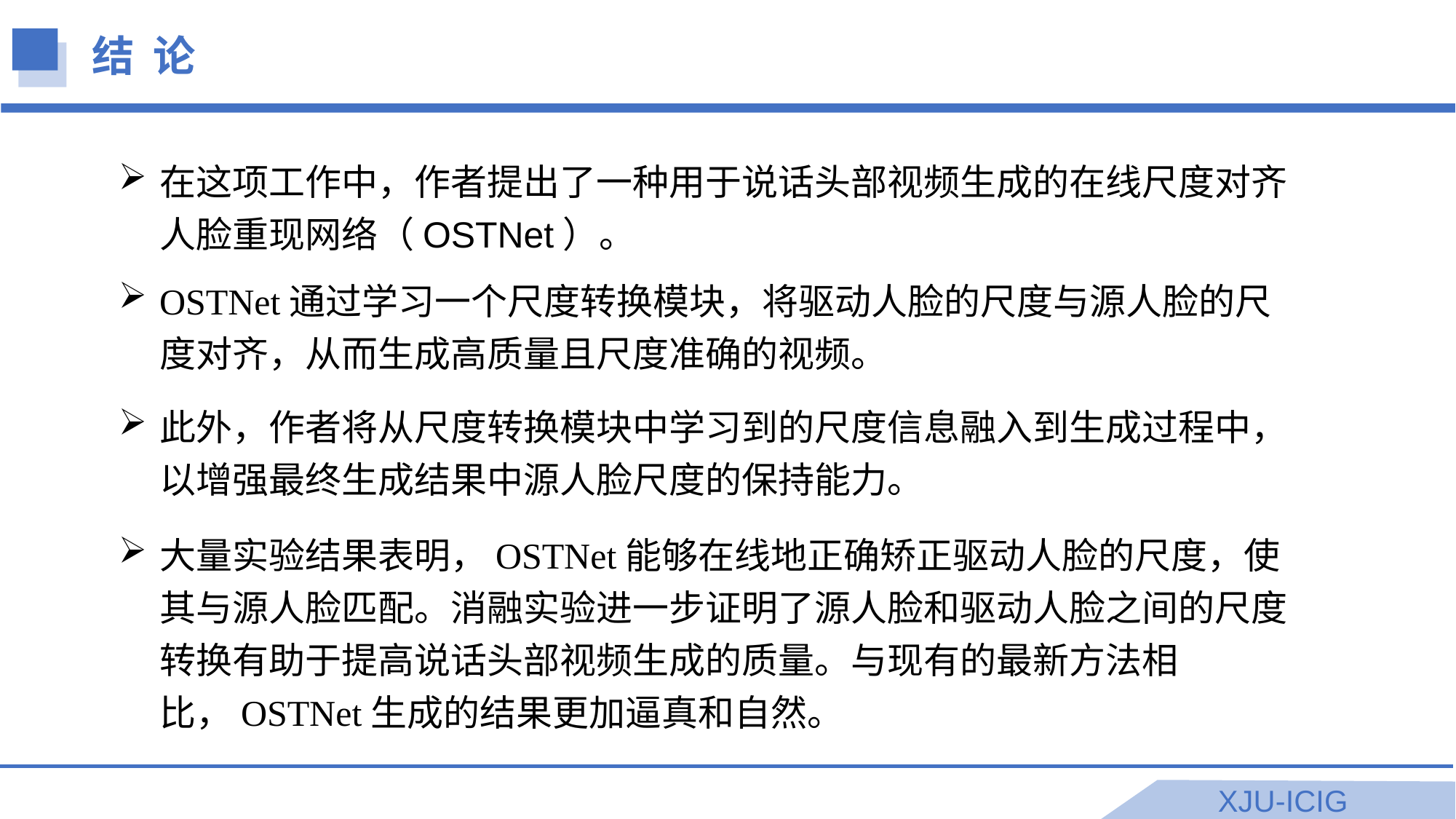

结  论

在这项工作中，作者提出了一种用于说话头部视频生成的在线尺度对齐人脸重现网络（OSTNet）。
OSTNet通过学习一个尺度转换模块，将驱动人脸的尺度与源人脸的尺度对齐，从而生成高质量且尺度准确的视频。
此外，作者将从尺度转换模块中学习到的尺度信息融入到生成过程中，以增强最终生成结果中源人脸尺度的保持能力。
大量实验结果表明，OSTNet能够在线地正确矫正驱动人脸的尺度，使其与源人脸匹配。消融实验进一步证明了源人脸和驱动人脸之间的尺度转换有助于提高说话头部视频生成的质量。与现有的最新方法相比，OSTNet生成的结果更加逼真和自然。
XJU-ICIG